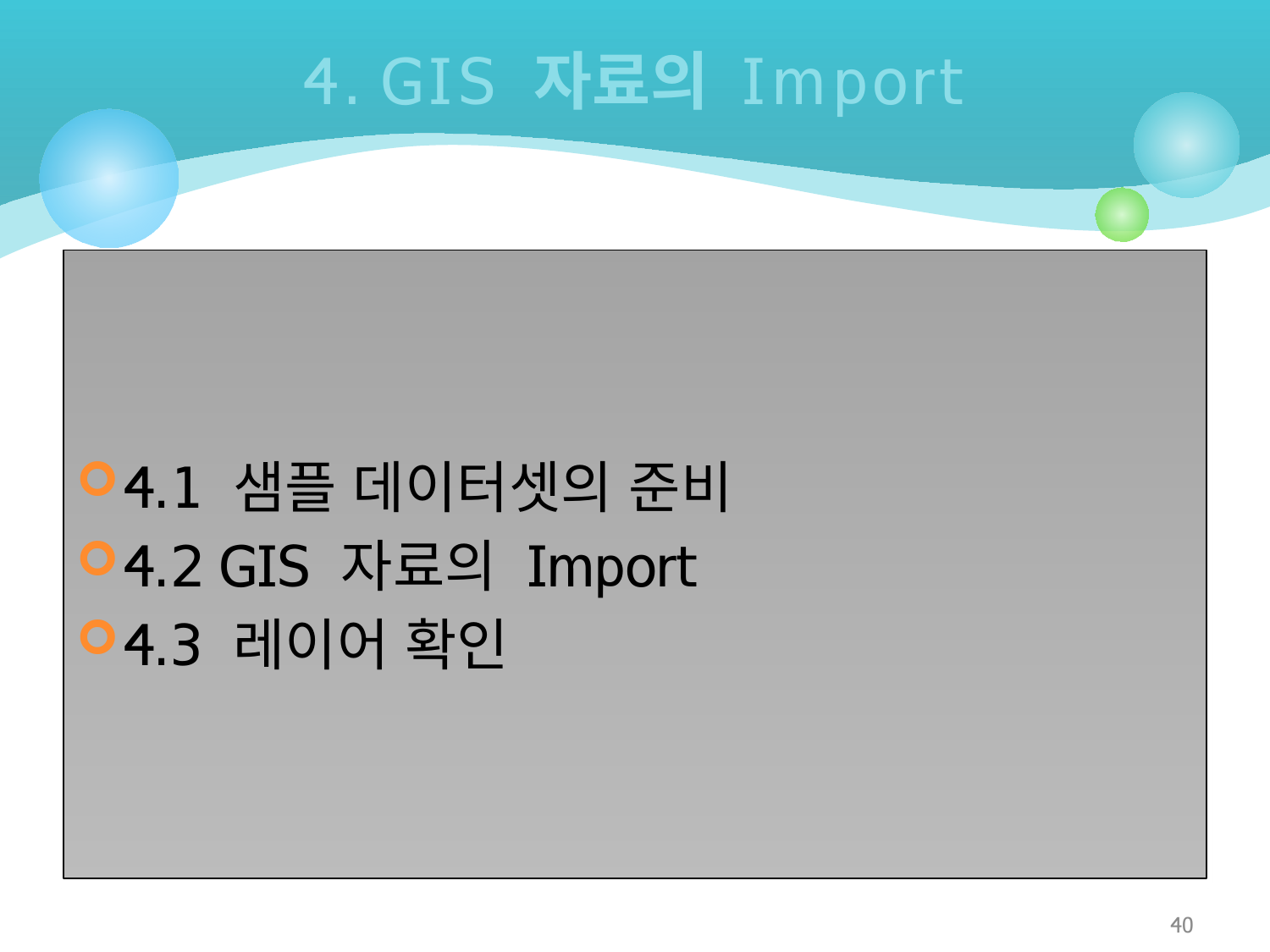

# 4. GIS 자료의 Import
4.1 샘플 데이터셋의 준비
4.2 GIS 자료의 Import
4.3 레이어 확인
40